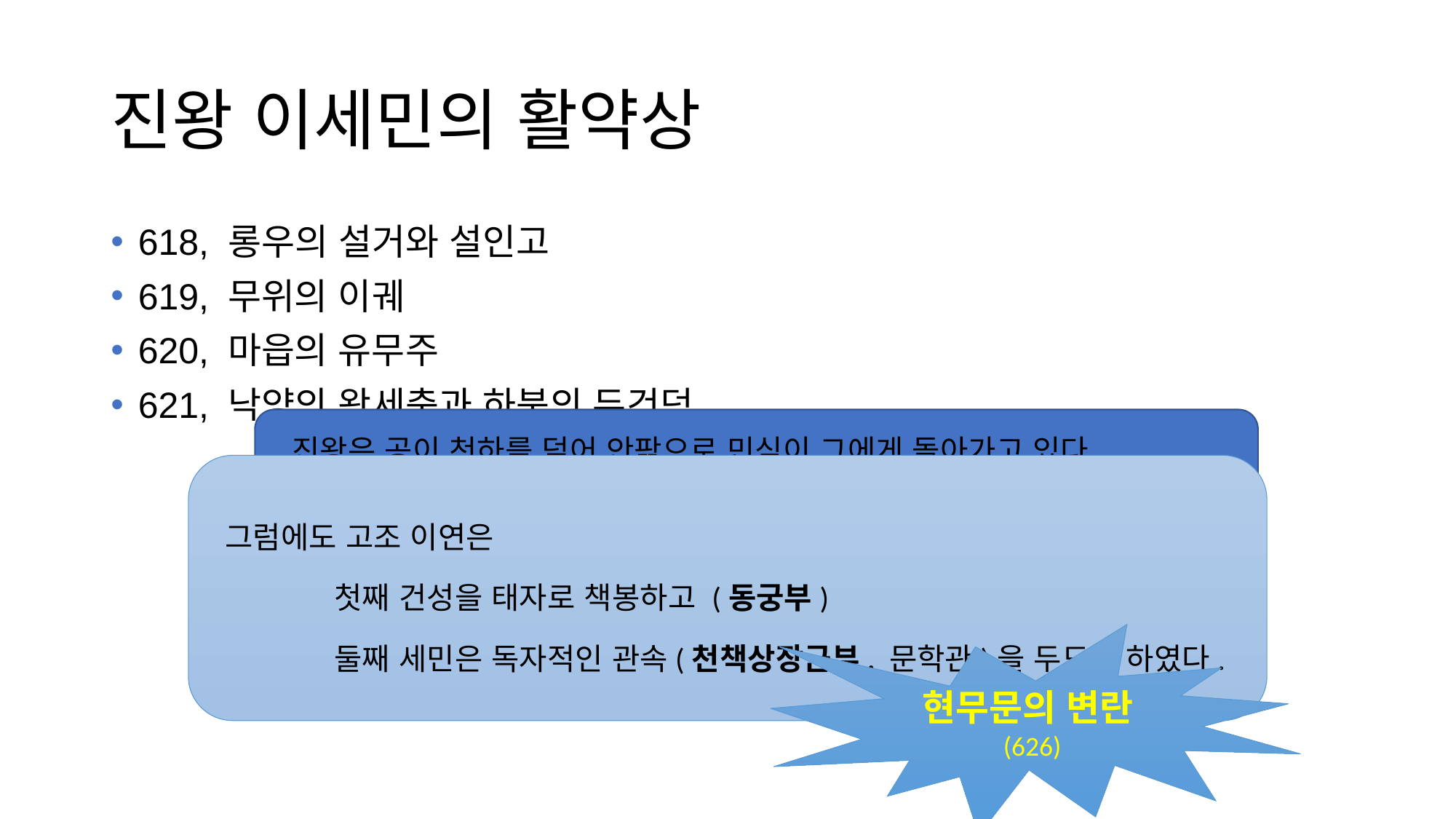

# 진왕 이세민의 활약상
618, 롱우의 설거와 설인고
619, 무위의 이궤
620, 마읍의 유무주
621, 낙양의 왕세충과 하북의 두건덕

  진왕은 공이 천하를 덮어 안팎으로 민심이 그에게 돌아가고 있다
(위징, 622)
그럼에도 고조 이연은
	첫째 건성을 태자로 책봉하고 (동궁부)
	둘째 세민은 독자적인 관속(천책상장군부, 문학관)을 두도록 하였다.
현무문의 변란(626)